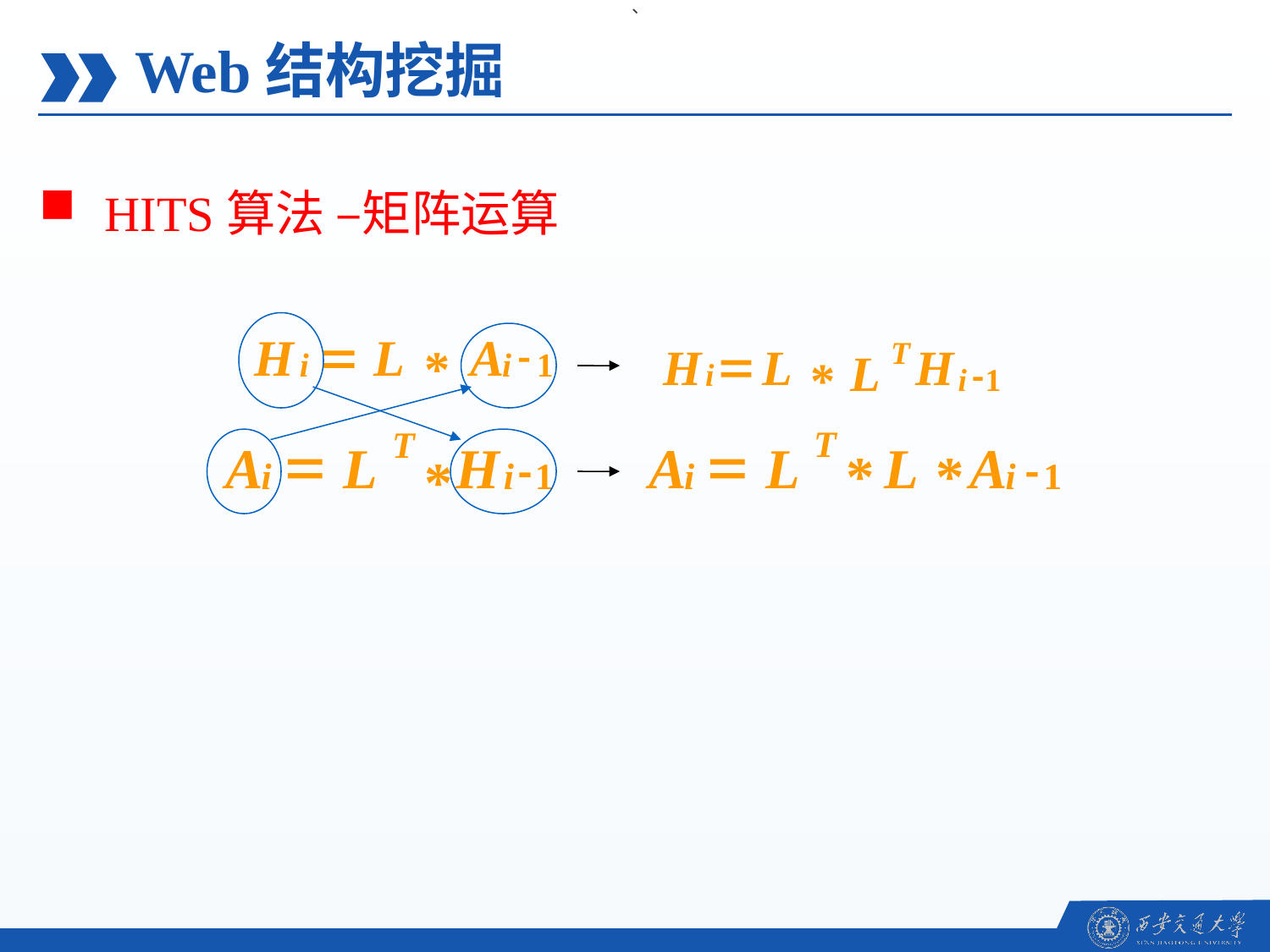

、
Web结构挖掘
HITS算法 –矩阵运算

=
H
L
A
T
=
H
H
L
L
*
i
−
i
1

T
=
A
L
L
A
*
*
−
i
i
1

*
−
i
i
1
T
=
A
L
H
*
−
i
i
1